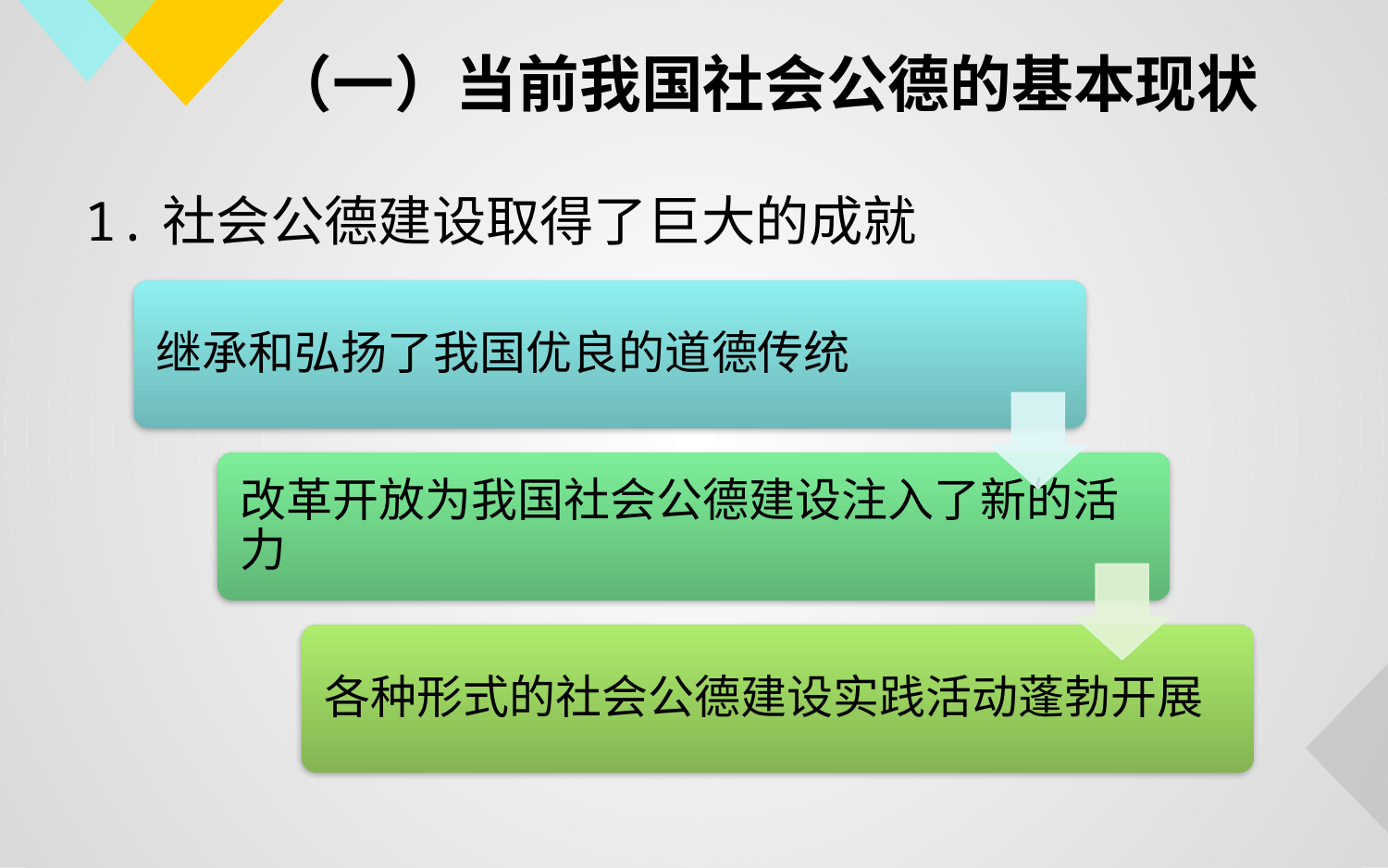

# （一）当前我国社会公德的基本现状
1.社会公德建设取得了巨大的成就
继承和弘扬了我国优良的道德传统
改革开放为我国社会公德建设注入了新的活力
各种形式的社会公德建设实践活动蓬勃开展